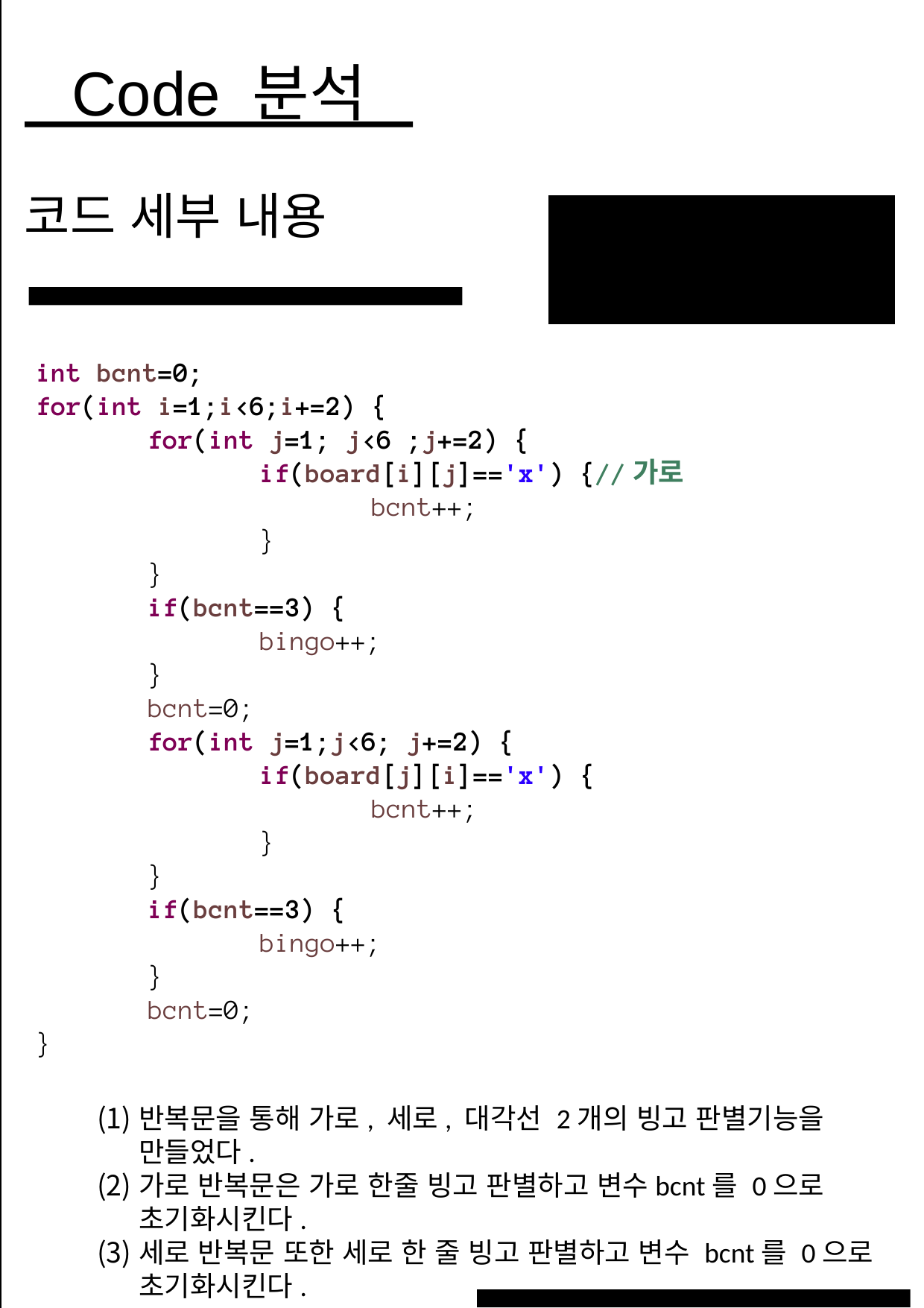

Code 분석

코드 세부 내용

int bcnt=0;
for(int i=1;i<6;i+=2) {
	for(int j=1; j<6 ;j+=2) {
		if(board[i][j]=='x') {//가로
			bcnt++;
		}
	}
	if(bcnt==3) {
		bingo++;
	}
	bcnt=0;
	for(int j=1;j<6; j+=2) {
		if(board[j][i]=='x') {
			bcnt++;
		}
	}
	if(bcnt==3) {
		bingo++;
	}
	bcnt=0;
}
WHAT WE DO?

24

반복문을 통해 가로, 세로, 대각선 2개의 빙고 판별기능을 만들었다.
가로 반복문은 가로 한줄 빙고 판별하고 변수bcnt를 0으로 초기화시킨다.
세로 반복문 또한 세로 한 줄 빙고 판별하고 변수 bcnt를 0으로 초기화시킨다.